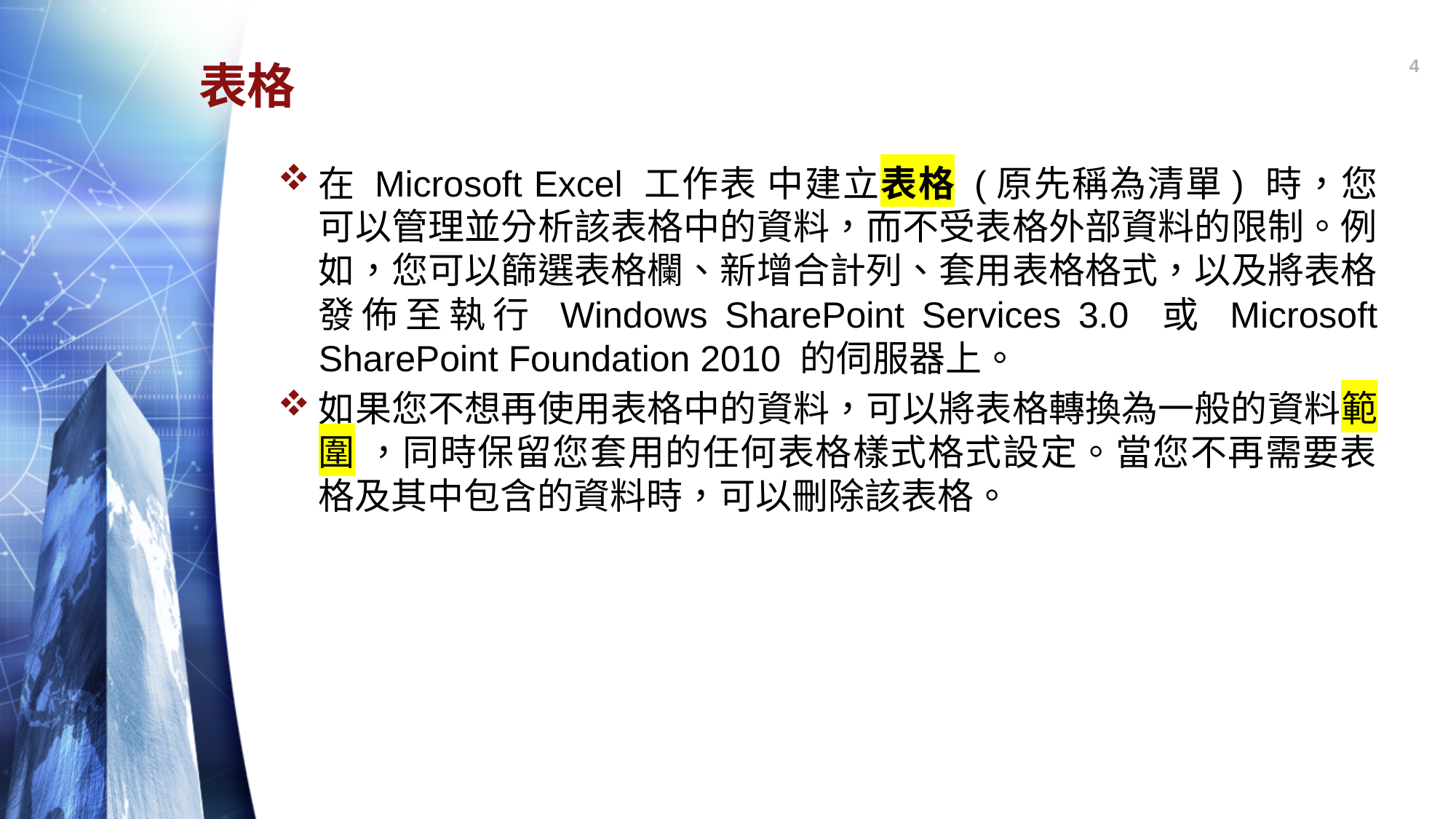

4
# 表格
在 Microsoft Excel 工作表 中建立表格 (原先稱為清單) 時，您可以管理並分析該表格中的資料，而不受表格外部資料的限制。例如，您可以篩選表格欄、新增合計列、套用表格格式，以及將表格發佈至執行 Windows SharePoint Services 3.0 或 Microsoft SharePoint Foundation 2010 的伺服器上。
如果您不想再使用表格中的資料，可以將表格轉換為一般的資料範圍 ，同時保留您套用的任何表格樣式格式設定。當您不再需要表格及其中包含的資料時，可以刪除該表格。